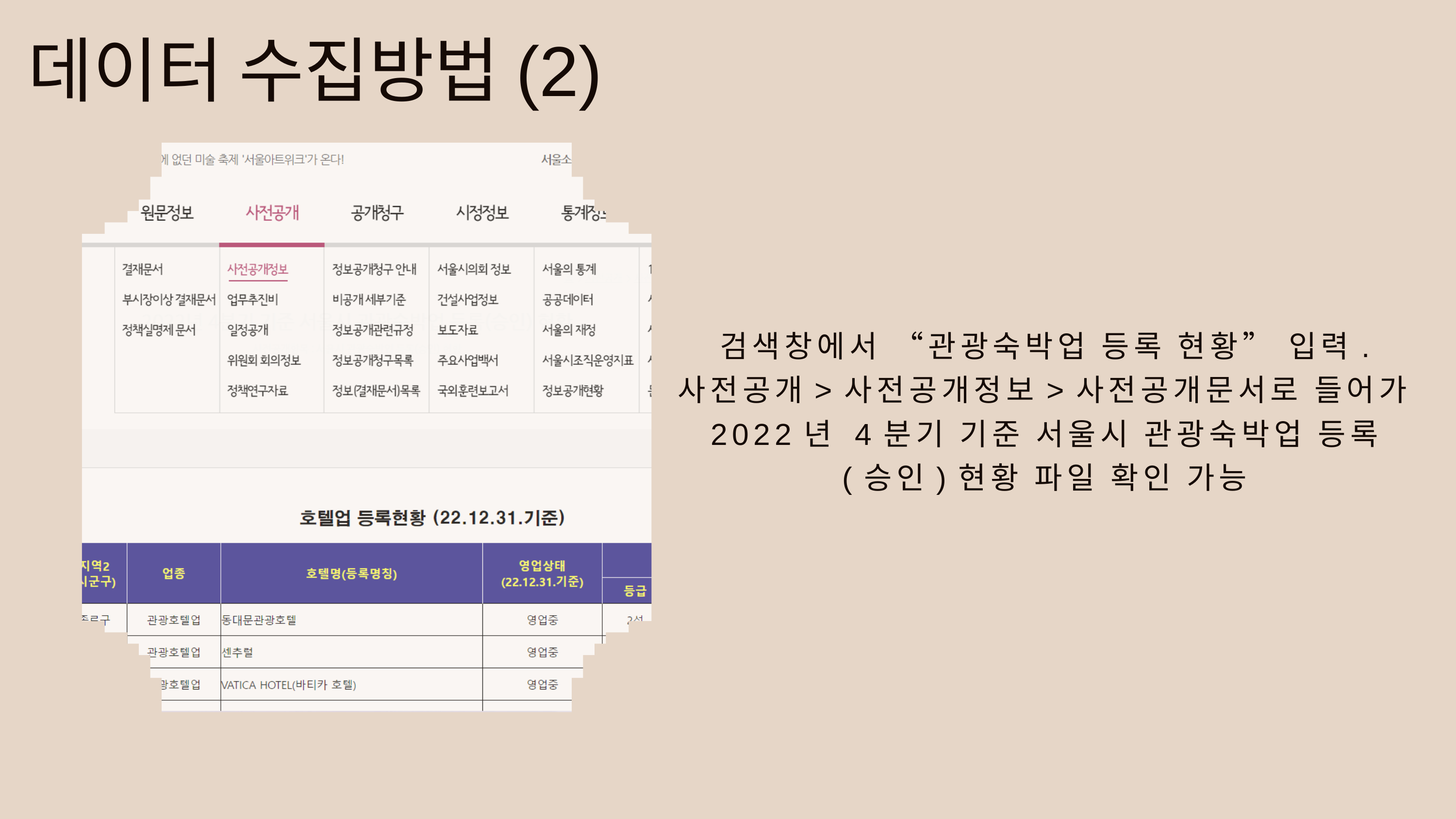

데이터 수집방법(2)

검색창에서 “관광숙박업 등록 현황” 입력.
사전공개>사전공개정보>사전공개문서로 들어가 2022년 4분기 기준 서울시 관광숙박업 등록
(승인)현황 파일 확인 가능